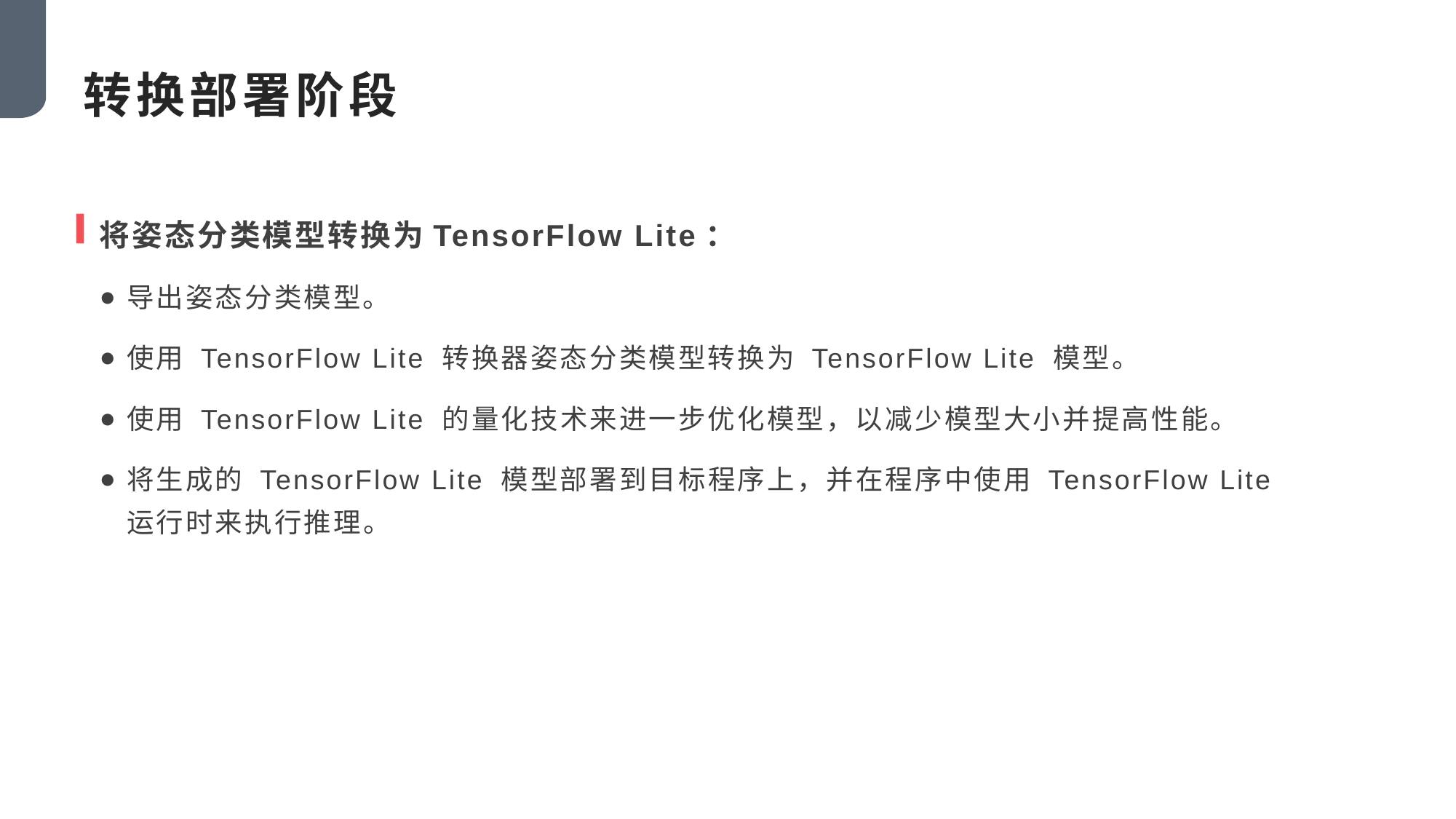

转换部署阶段
将姿态分类模型转换为TensorFlow Lite：
导出姿态分类模型。
使用 TensorFlow Lite 转换器姿态分类模型转换为 TensorFlow Lite 模型。
使用 TensorFlow Lite 的量化技术来进一步优化模型，以减少模型大小并提高性能。
将生成的 TensorFlow Lite 模型部署到目标程序上，并在程序中使用 TensorFlow Lite 运行时来执行推理。